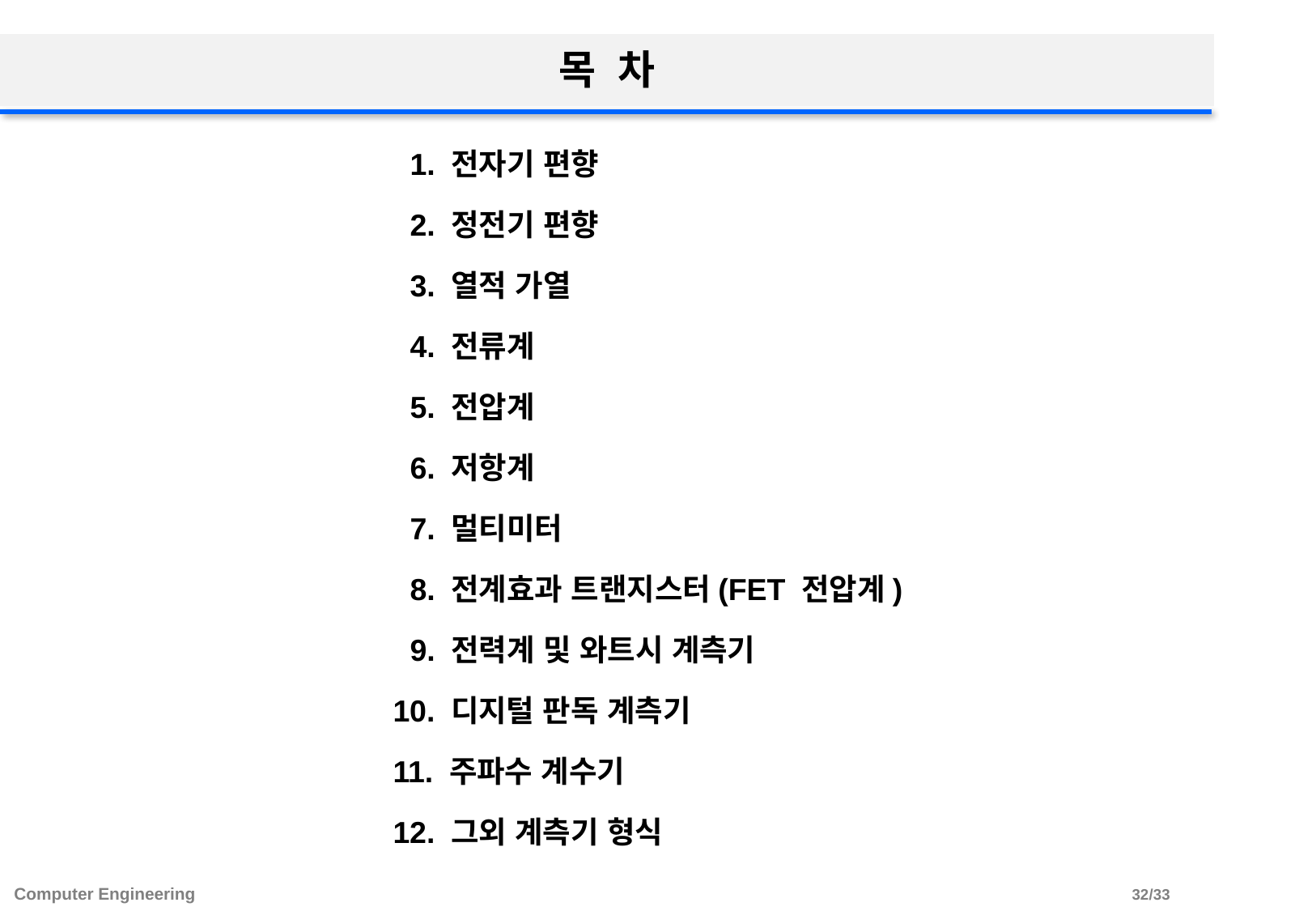

# 목  차
  1. 전자기 편향
  2. 정전기 편향
  3. 열적 가열
  4. 전류계
  5. 전압계
  6. 저항계
  7. 멀티미터
  8. 전계효과 트랜지스터(FET 전압계)
  9. 전력계 및 와트시 계측기
10. 디지털 판독 계측기
11. 주파수 계수기
12. 그외 계측기 형식